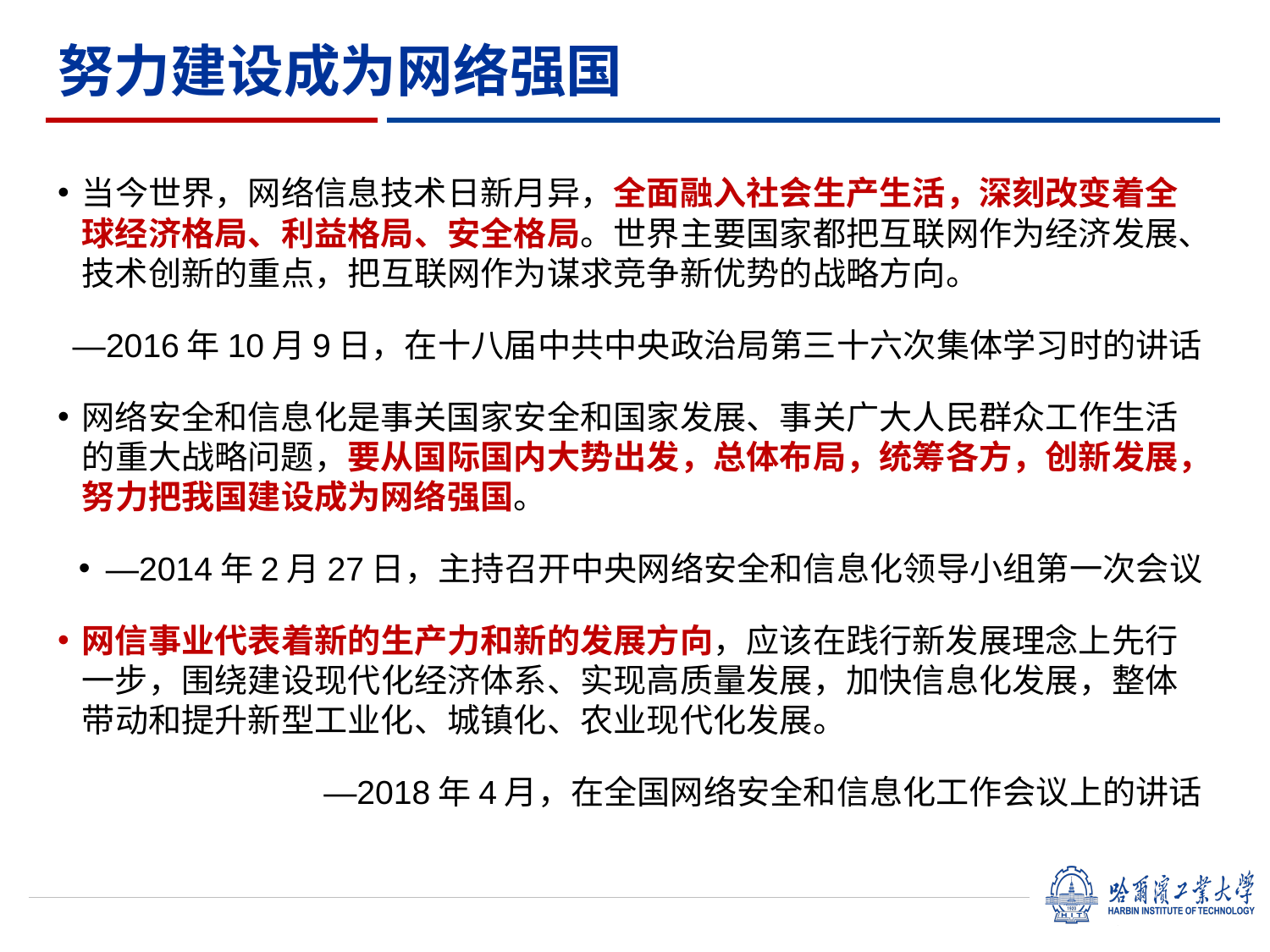

# 努力建设成为网络强国
当今世界，网络信息技术日新月异，全面融入社会生产生活，深刻改变着全球经济格局、利益格局、安全格局。世界主要国家都把互联网作为经济发展、技术创新的重点，把互联网作为谋求竞争新优势的战略方向。
—2016年10月9日，在十八届中共中央政治局第三十六次集体学习时的讲话
网络安全和信息化是事关国家安全和国家发展、事关广大人民群众工作生活的重大战略问题，要从国际国内大势出发，总体布局，统筹各方，创新发展，努力把我国建设成为网络强国。
—2014年2月27日，主持召开中央网络安全和信息化领导小组第一次会议
网信事业代表着新的生产力和新的发展方向，应该在践行新发展理念上先行一步，围绕建设现代化经济体系、实现高质量发展，加快信息化发展，整体带动和提升新型工业化、城镇化、农业现代化发展。
 —2018年4月，在全国网络安全和信息化工作会议上的讲话